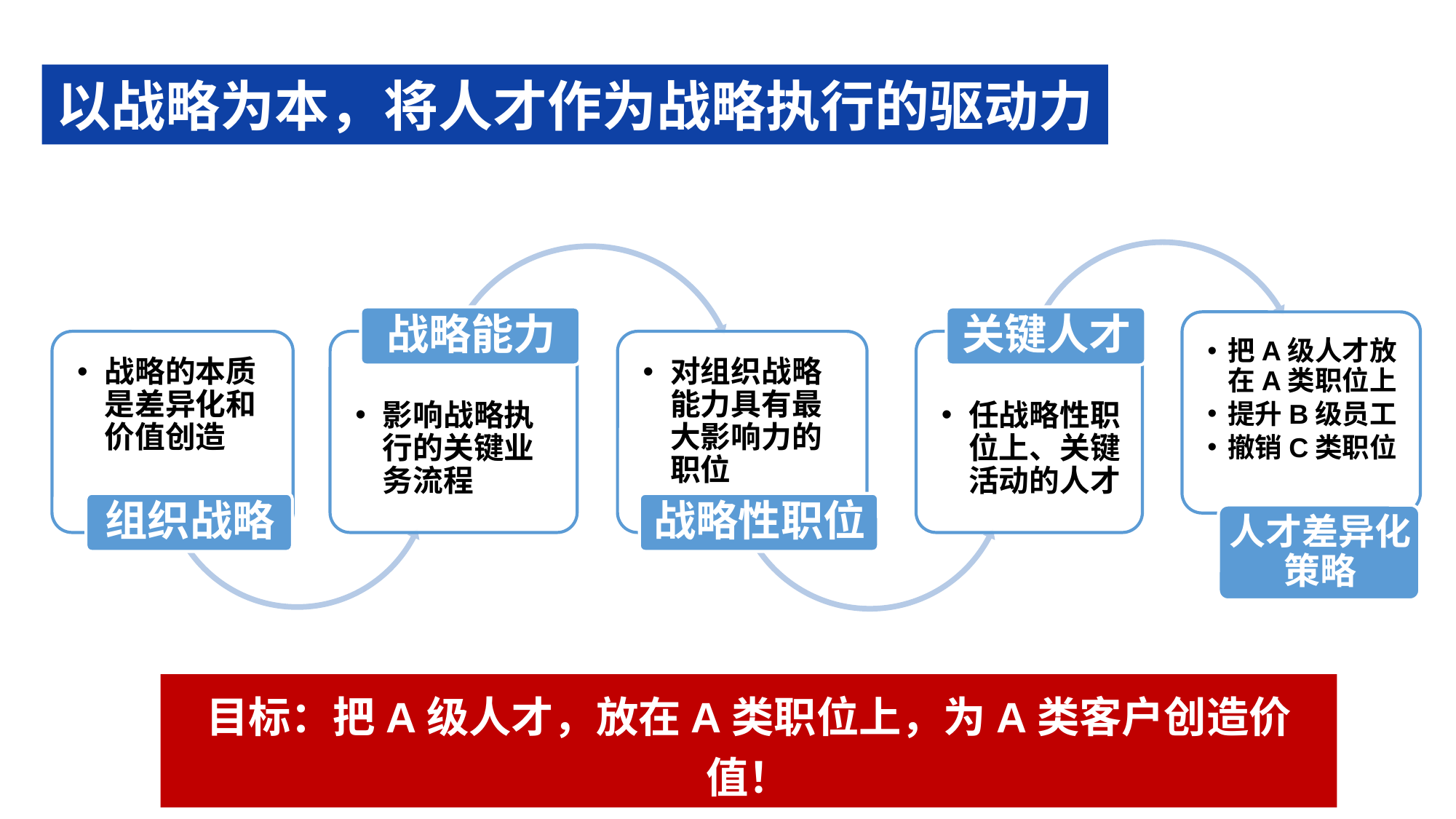

以战略为本，将人才作为战略执行的驱动力
战略的本质是差异化和价值创造
组织战略
影响战略执行的关键业务流程
战略能力
对组织战略能力具有最大影响力的职位
战略性职位
任战略性职位上、关键活动的人才
关键人才
把A级人才放在A类职位上
提升B级员工
撤销C类职位
人才差异化策略
目标：把A级人才，放在A类职位上，为A类客户创造价值！